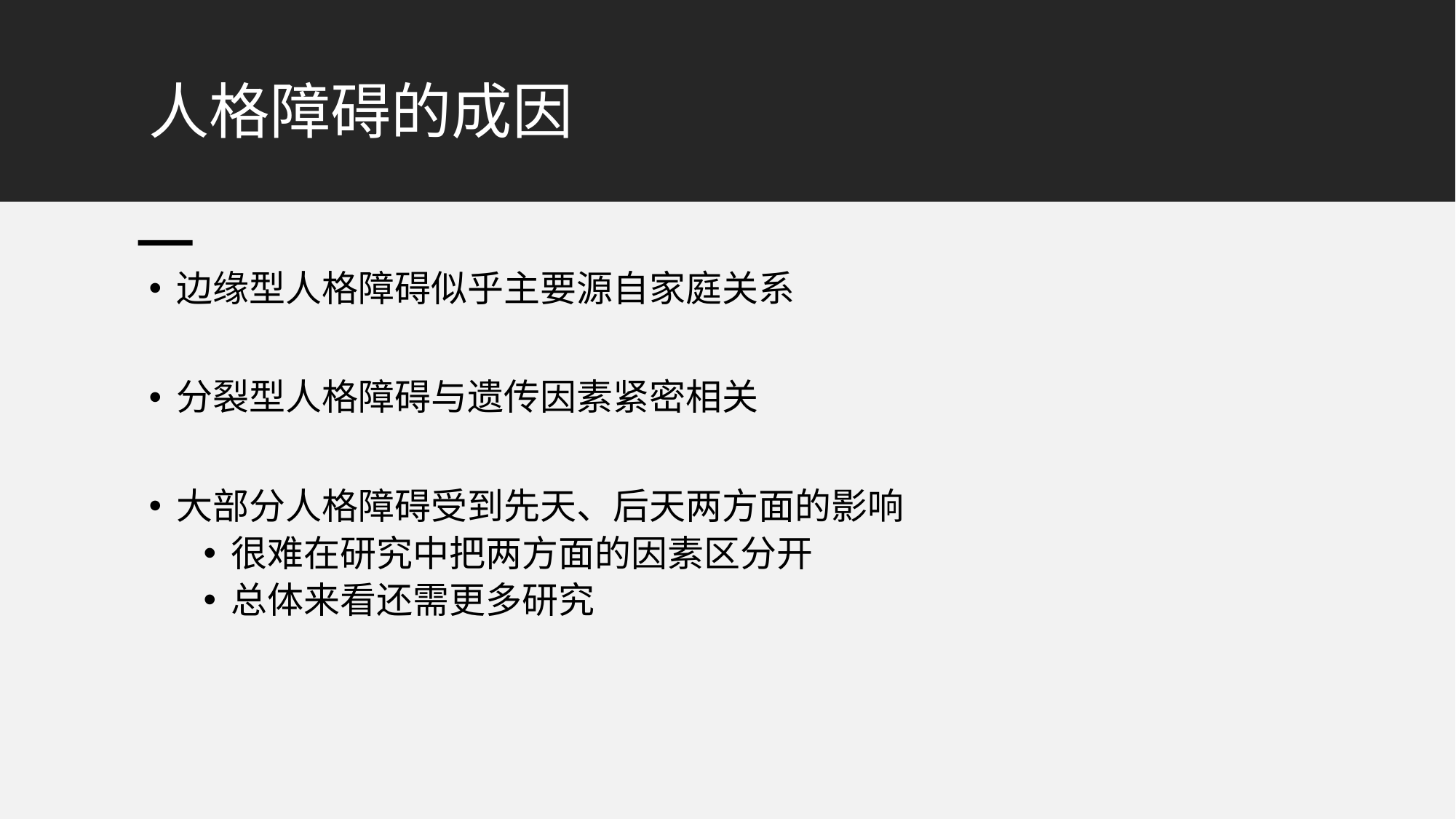

# 人格障碍的成因

边缘型人格障碍似乎主要源自家庭关系

分裂型人格障碍与遗传因素紧密相关

大部分人格障碍受到先天、后天两方面的影响
很难在研究中把两方面的因素区分开
总体来看还需更多研究